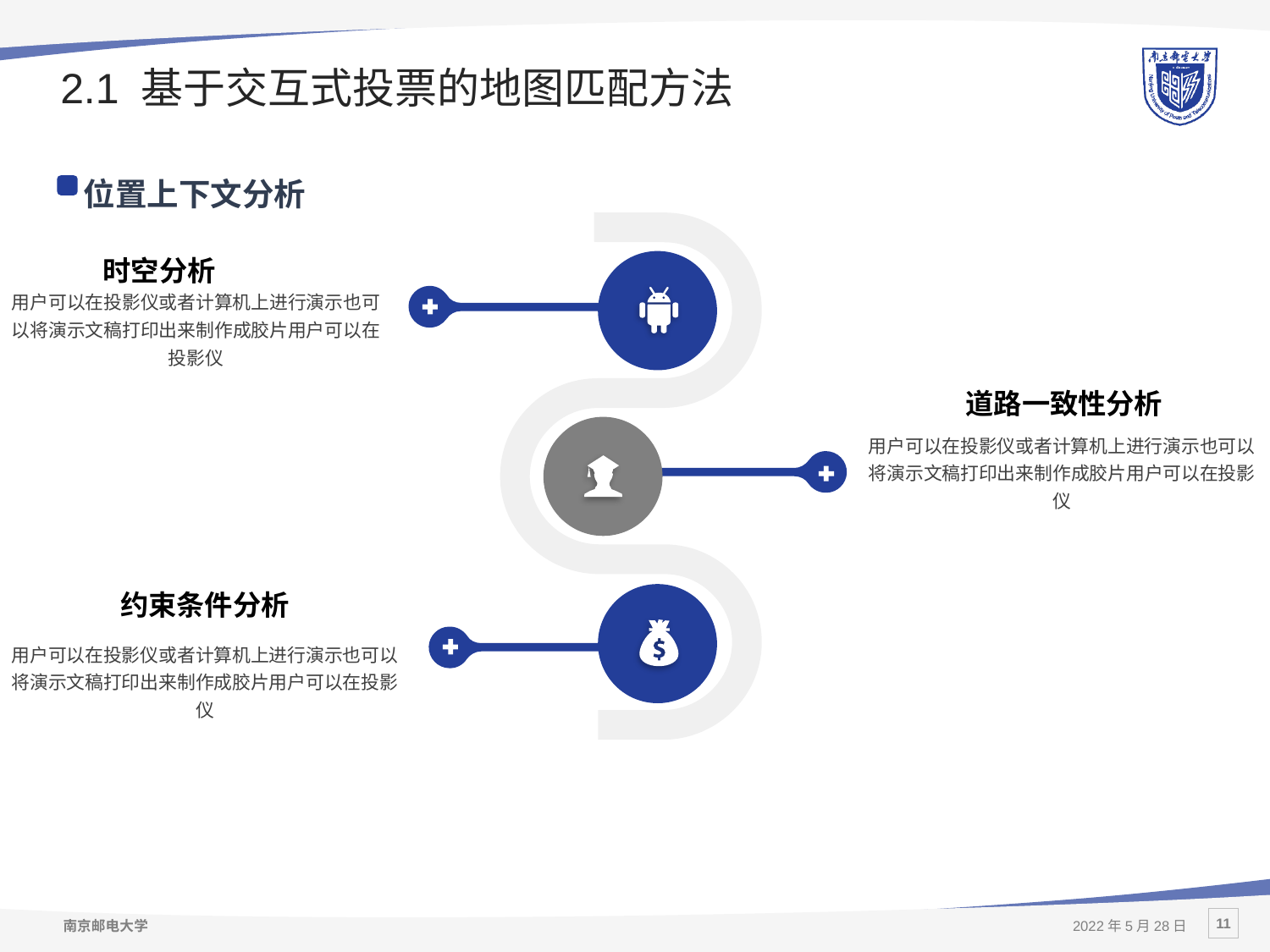

# 2.1 基于交互式投票的地图匹配方法
位置上下文分析

时空分析
用户可以在投影仪或者计算机上进行演示也可以将演示文稿打印出来制作成胶片用户可以在投影仪

道路一致性分析
用户可以在投影仪或者计算机上进行演示也可以将演示文稿打印出来制作成胶片用户可以在投影仪

约束条件分析
用户可以在投影仪或者计算机上进行演示也可以将演示文稿打印出来制作成胶片用户可以在投影仪